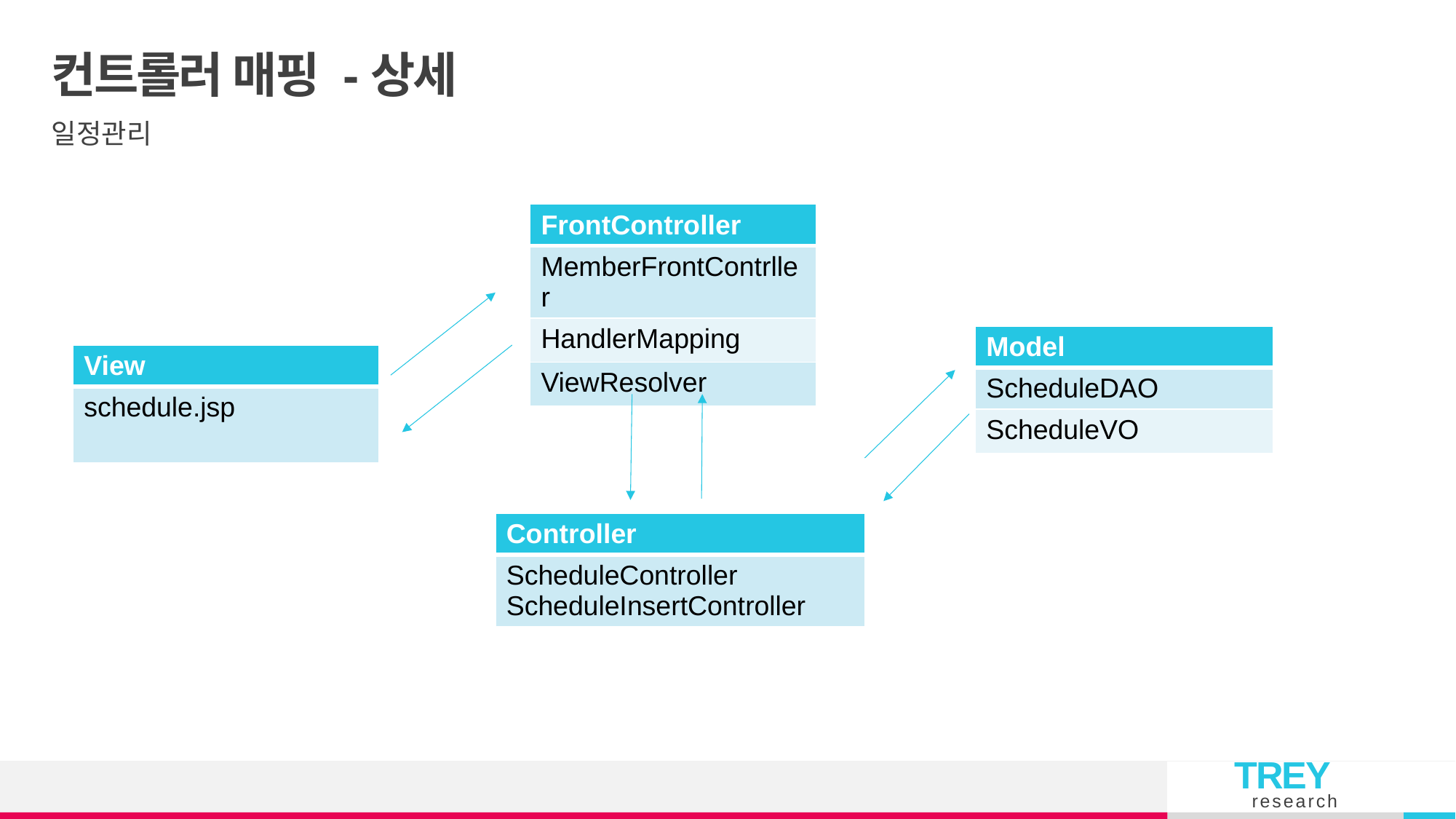

# 컨트롤러 매핑 -상세
일정관리

| FrontController |
| --- |
| MemberFrontContrller |
| HandlerMapping |
| ViewResolver |
| Model |
| --- |
| ScheduleDAO |
| ScheduleVO |
| View |
| --- |
| schedule.jsp |
| Controller |
| --- |
| ScheduleController ScheduleInsertController |